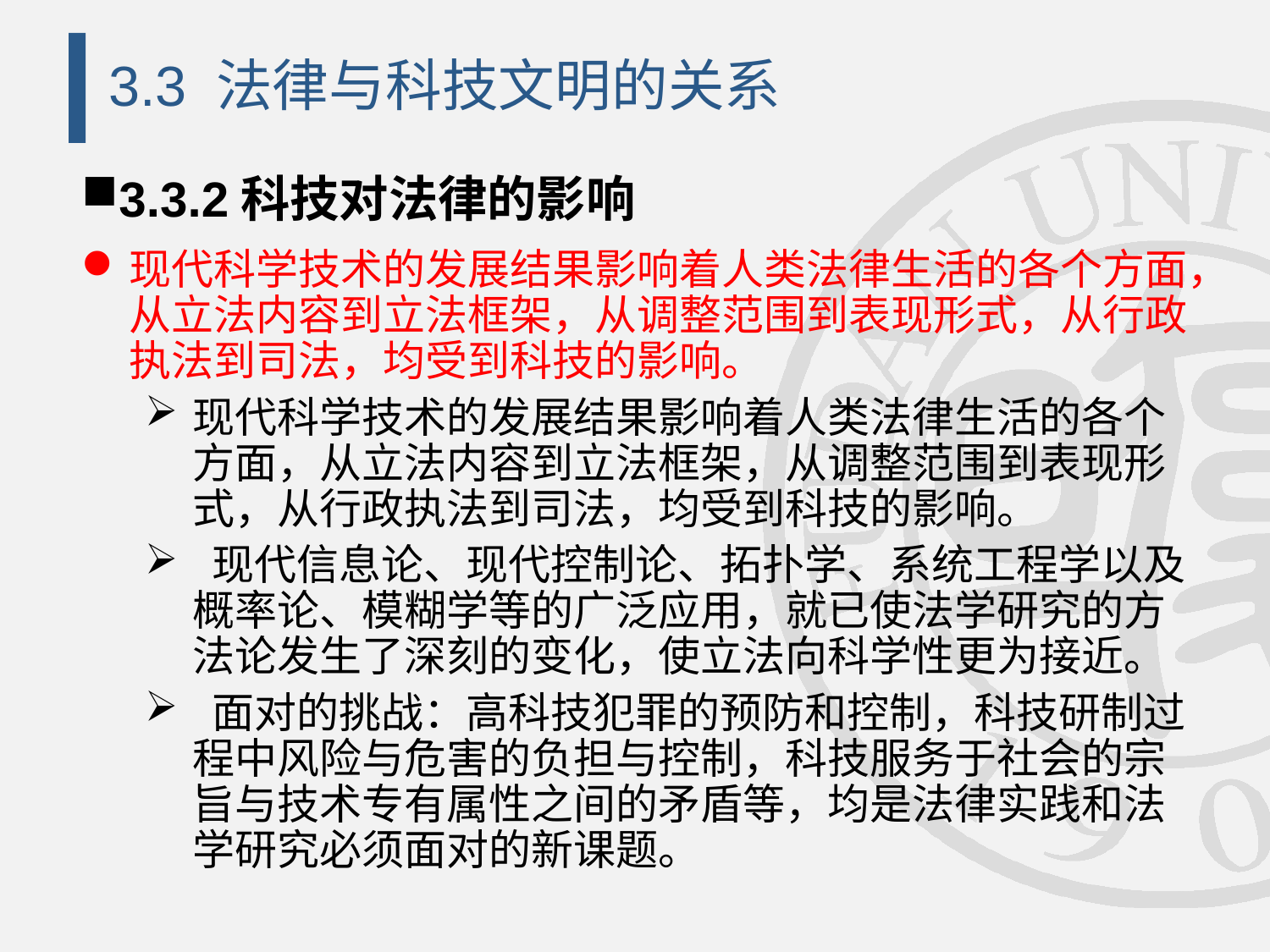

# 3.3 法律与科技文明的关系
3.3.2科技对法律的影响
现代科学技术的发展结果影响着人类法律生活的各个方面，从立法内容到立法框架，从调整范围到表现形式，从行政执法到司法，均受到科技的影响。
现代科学技术的发展结果影响着人类法律生活的各个方面，从立法内容到立法框架，从调整范围到表现形式，从行政执法到司法，均受到科技的影响。
 现代信息论、现代控制论、拓扑学、系统工程学以及概率论、模糊学等的广泛应用，就已使法学研究的方法论发生了深刻的变化，使立法向科学性更为接近。
 面对的挑战：高科技犯罪的预防和控制，科技研制过程中风险与危害的负担与控制，科技服务于社会的宗旨与技术专有属性之间的矛盾等，均是法律实践和法学研究必须面对的新课题。